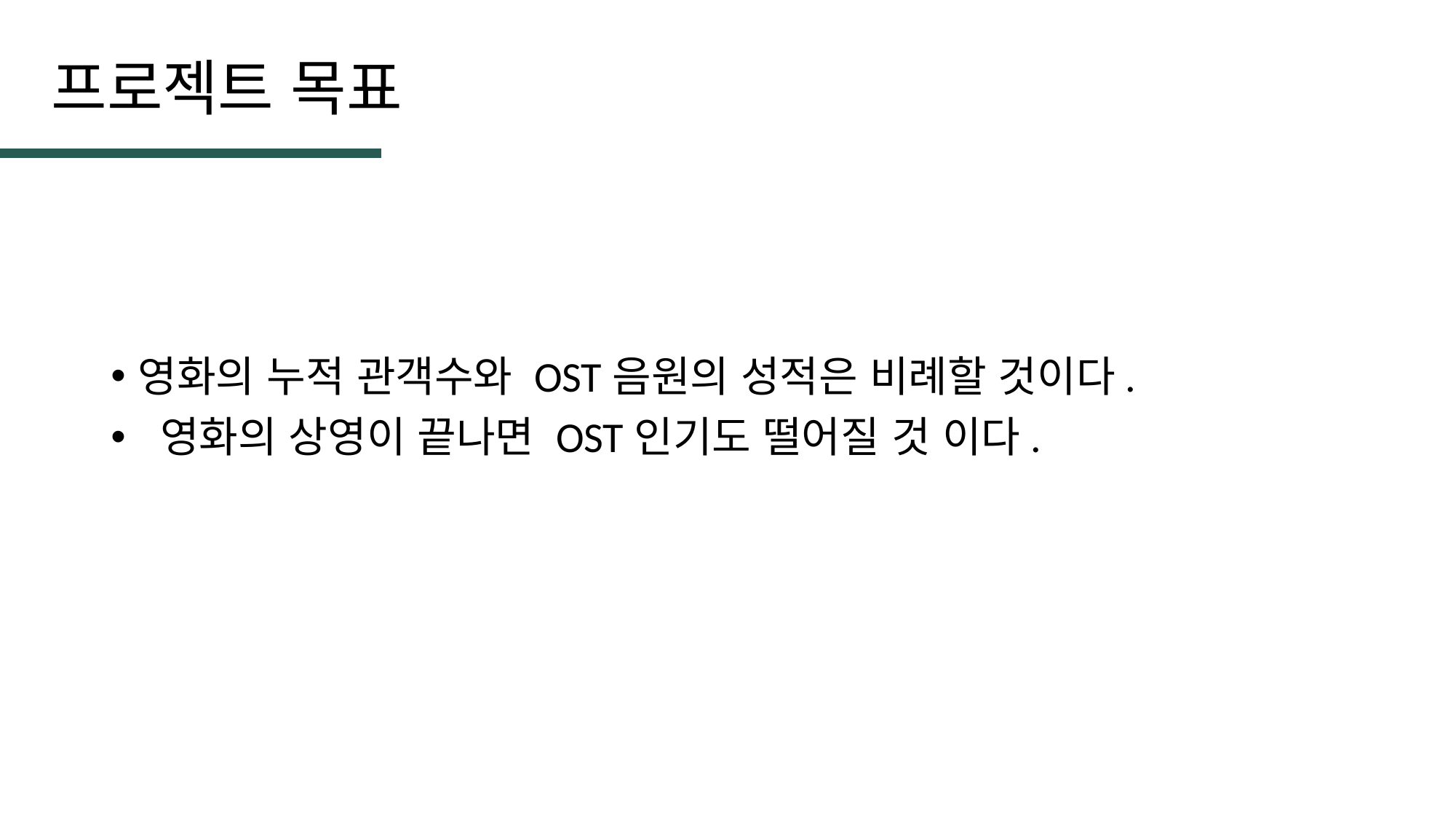

프로젝트 목표
영화의 누적 관객수와 OST음원의 성적은 비례할 것이다.
 영화의 상영이 끝나면 OST인기도 떨어질 것 이다.